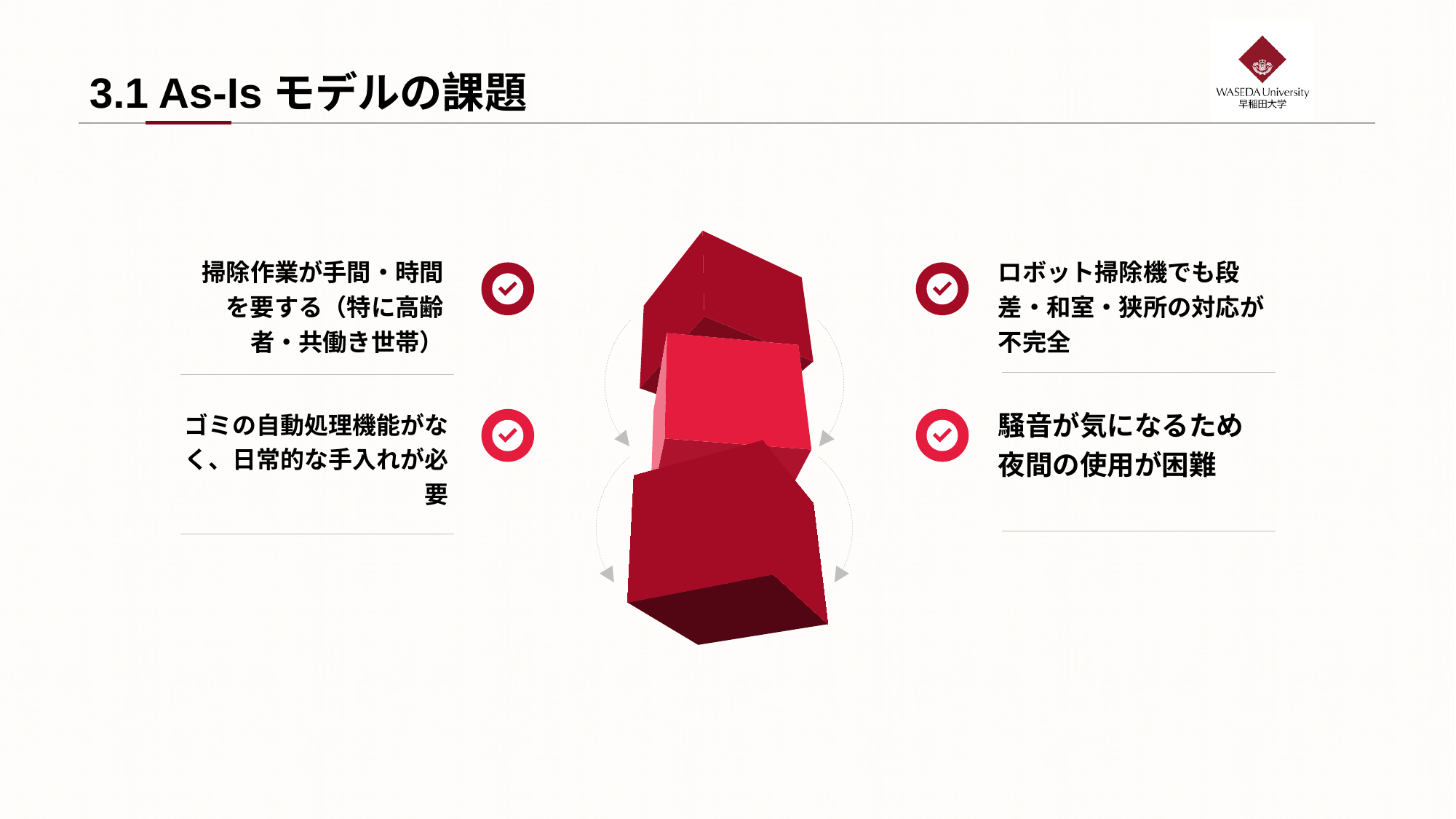

3.1 As-Isモデルの課題

ロボット掃除機でも段差・和室・狭所の対応が不完全
騒音が気になるため夜間の使用が困難
掃除作業が手間・時間を要する（特に高齢者・共働き世帯）
ゴミの自動処理機能がなく、日常的な手入れが必要